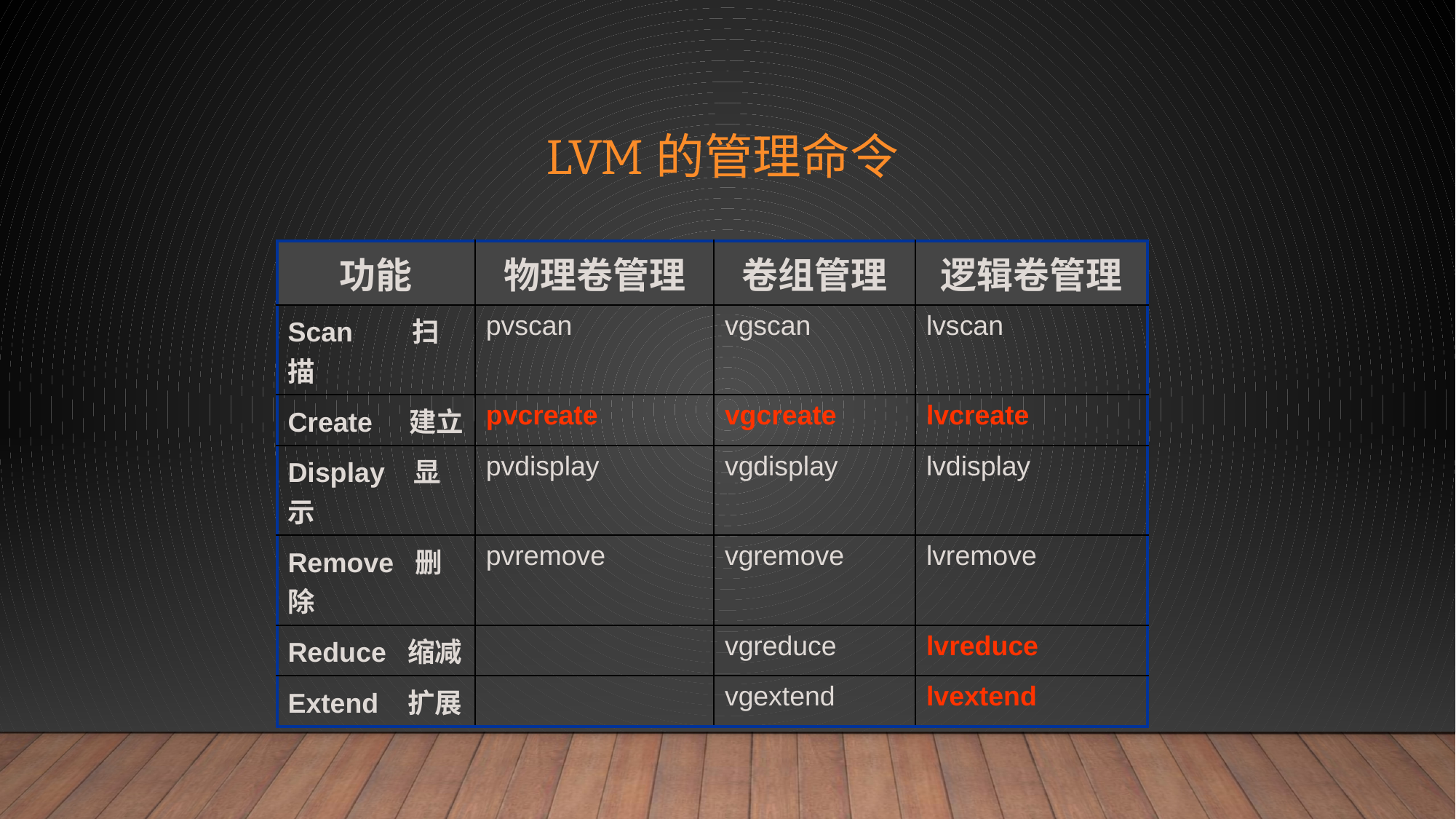

83
# LVM的管理命令
| 功能 | 物理卷管理 | 卷组管理 | 逻辑卷管理 |
| --- | --- | --- | --- |
| Scan 扫描 | pvscan | vgscan | lvscan |
| Create 建立 | pvcreate | vgcreate | lvcreate |
| Display 显示 | pvdisplay | vgdisplay | lvdisplay |
| Remove 删除 | pvremove | vgremove | lvremove |
| Reduce 缩减 |  | vgreduce | lvreduce |
| Extend 扩展 |  | vgextend | lvextend |